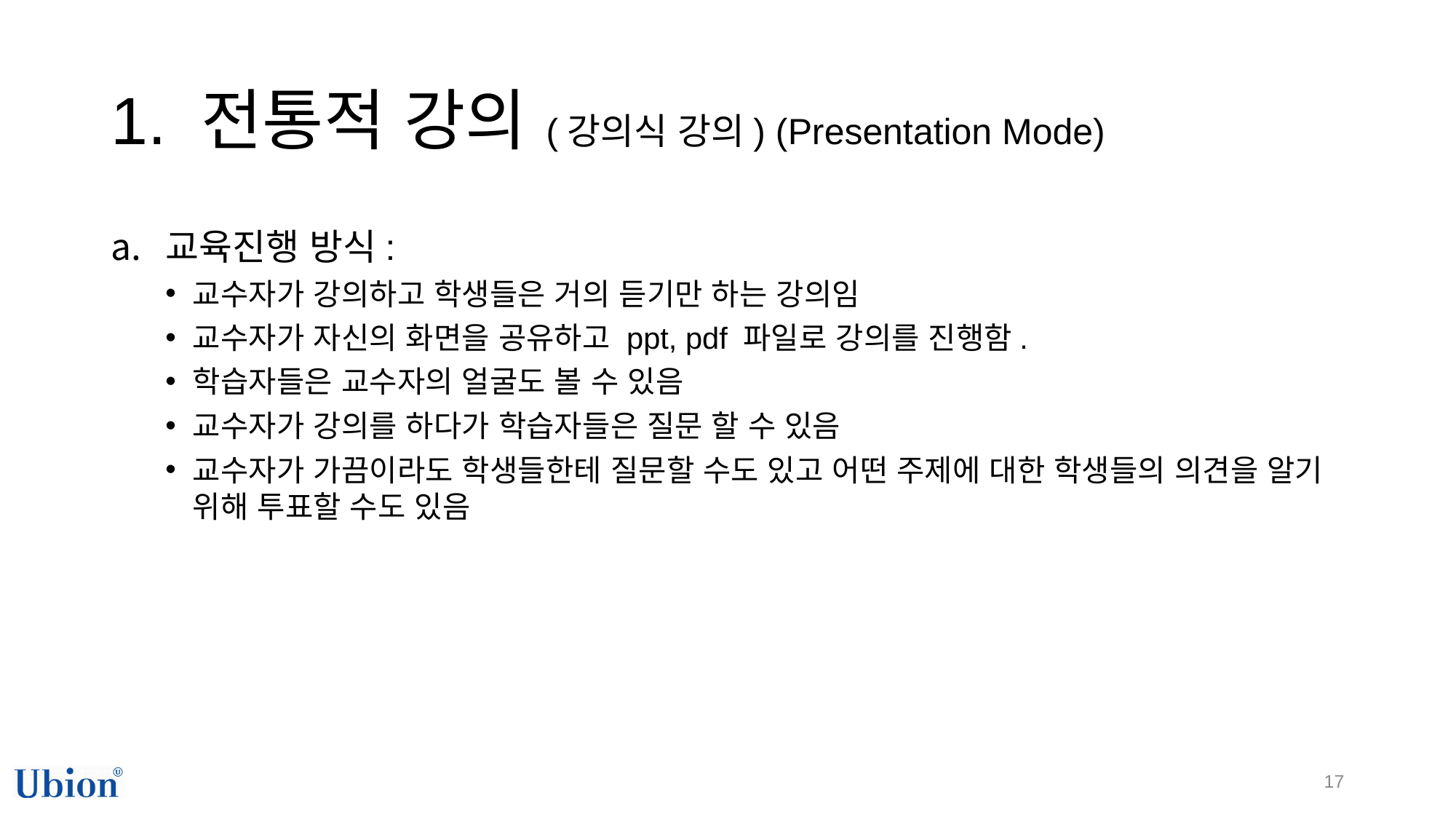

# 1. 전통적 강의 (강의식 강의) (Presentation Mode)
교육진행 방식:
교수자가 강의하고 학생들은 거의 듣기만 하는 강의임
교수자가 자신의 화면을 공유하고 ppt, pdf 파일로 강의를 진행함.
학습자들은 교수자의 얼굴도 볼 수 있음
교수자가 강의를 하다가 학습자들은 질문 할 수 있음
교수자가 가끔이라도 학생들한테 질문할 수도 있고 어떤 주제에 대한 학생들의 의견을 알기 위해 투표할 수도 있음
17